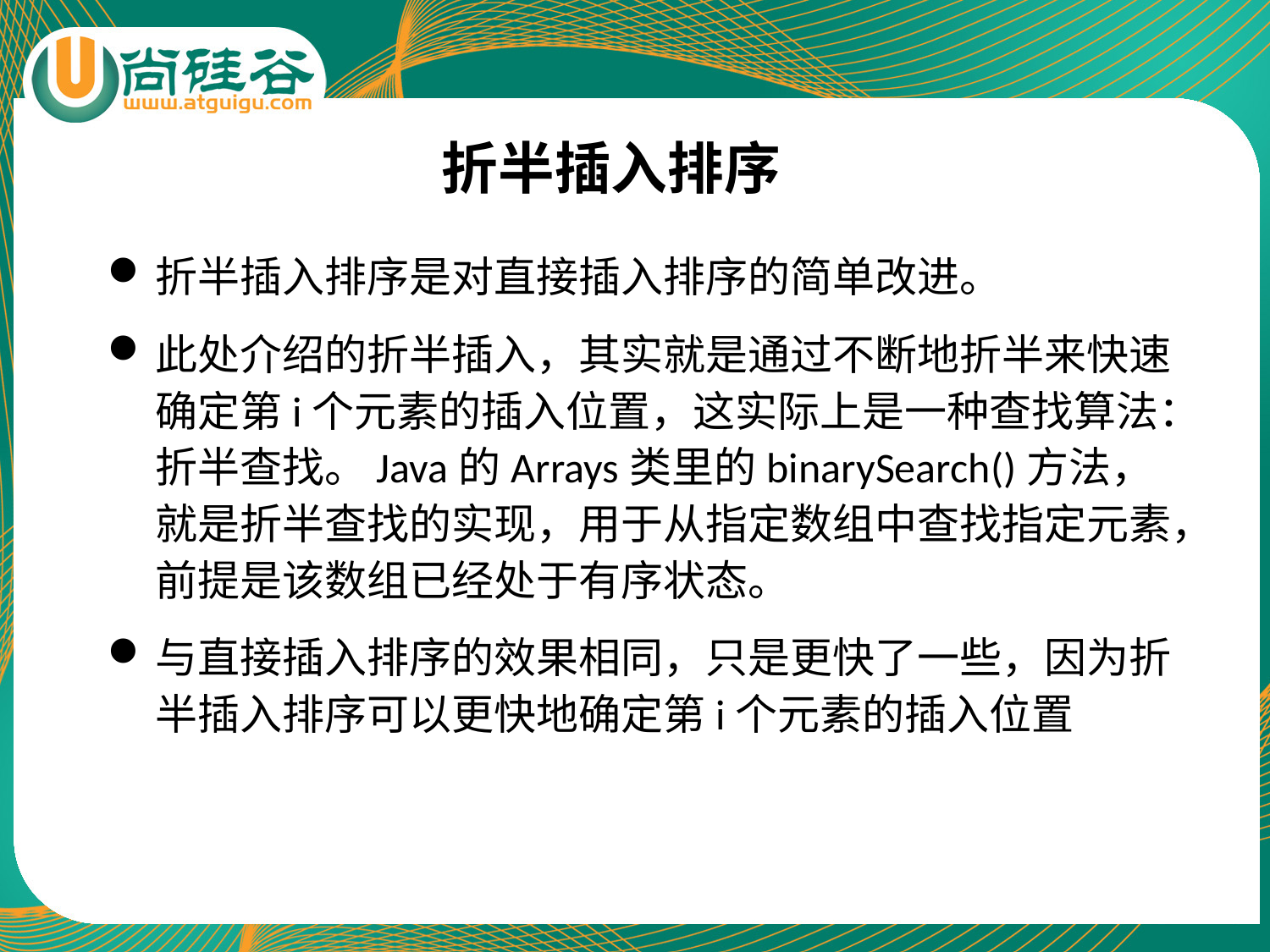

折半插入排序
折半插入排序是对直接插入排序的简单改进。
此处介绍的折半插入，其实就是通过不断地折半来快速确定第i个元素的插入位置，这实际上是一种查找算法：折半查找。Java的Arrays类里的binarySearch()方法，就是折半查找的实现，用于从指定数组中查找指定元素，前提是该数组已经处于有序状态。
与直接插入排序的效果相同，只是更快了一些，因为折半插入排序可以更快地确定第i个元素的插入位置